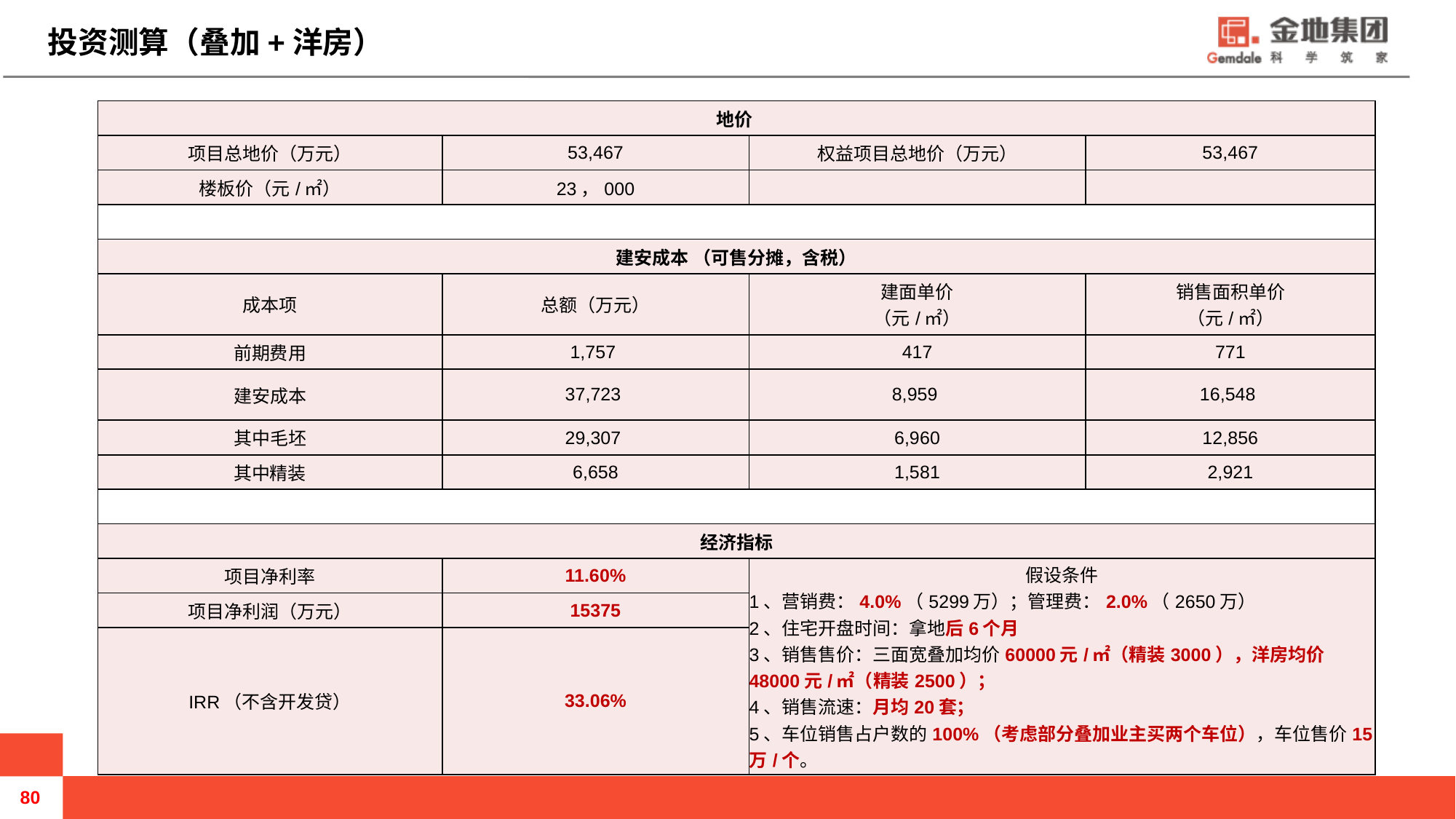

投资测算（叠加+洋房）
| 地价 |  |  |  |
| --- | --- | --- | --- |
| 项目总地价（万元） | 53,467 | 权益项目总地价（万元） | 53,467 |
| 楼板价（元/㎡） | 23，000 |  |  |
|  |  |  |  |
| 建安成本 （可售分摊，含税） |  |  |  |
| 成本项 | 总额（万元） | 建面单价 （元/㎡） | 销售面积单价 （元/㎡） |
| 前期费用 | 1,757 | 417 | 771 |
| 建安成本 | 37,723 | 8,959 | 16,548 |
| 其中毛坯 | 29,307 | 6,960 | 12,856 |
| 其中精装 | 6,658 | 1,581 | 2,921 |
|  |  |  |  |
| 经济指标 |  |  |  |
| 项目净利率 | 11.60% | 假设条件 1、营销费：4.0%（5299万）；管理费：2.0%（2650万） 2、住宅开盘时间：拿地后6个月 3、销售售价：三面宽叠加均价60000元/㎡（精装3000），洋房均价48000元/㎡（精装2500）； 4、销售流速：月均20套； 5、车位销售占户数的100%（考虑部分叠加业主买两个车位），车位售价15万/个。 |  |
| 项目净利润（万元） | 15375 |  |  |
| IRR（不含开发贷） | 33.06% |  |  |